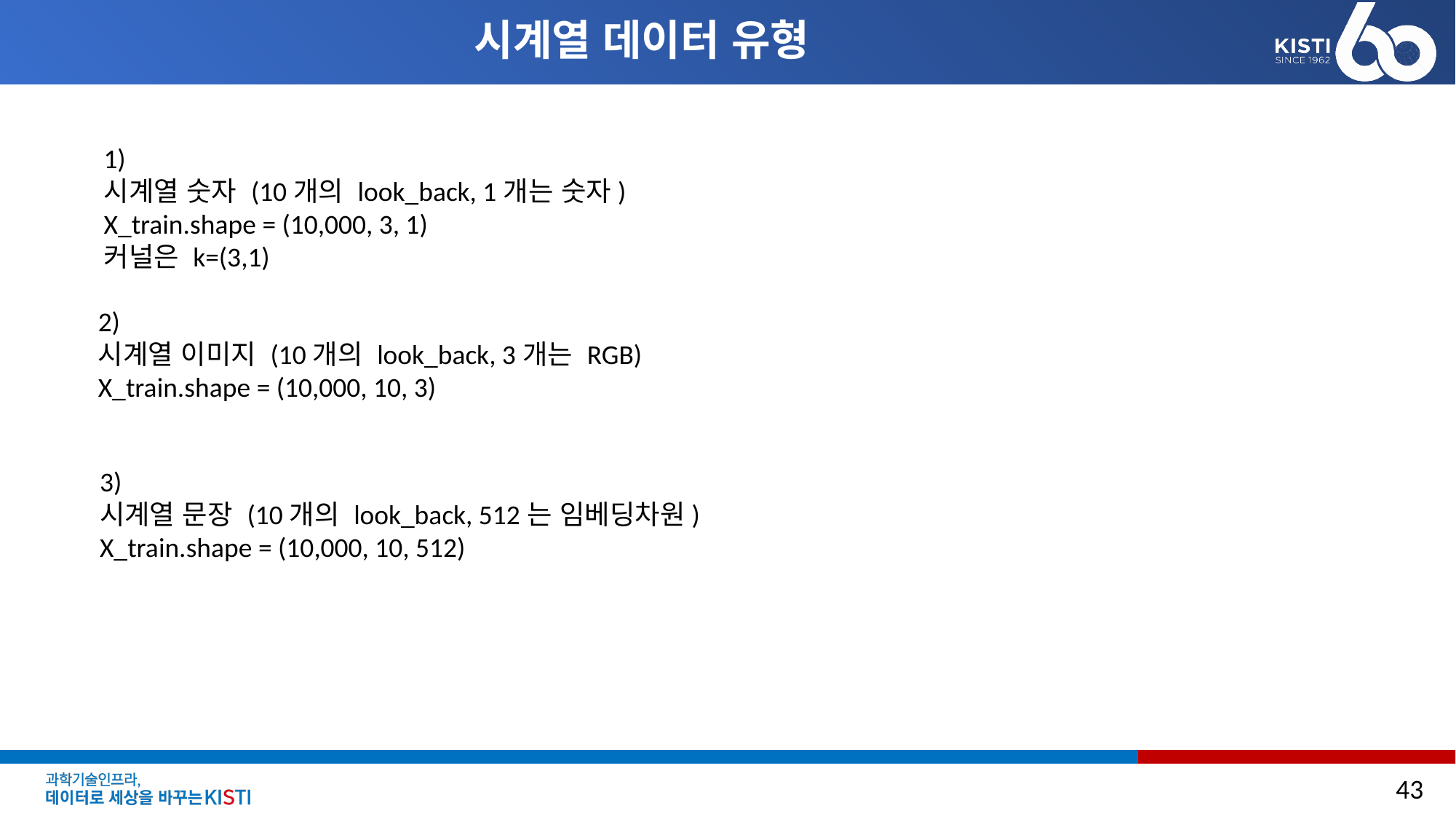

# 시계열 데이터 유형
1)
시계열 숫자 (10개의 look_back, 1개는 숫자)
X_train.shape = (10,000, 3, 1)
커널은 k=(3,1)
2)
시계열 이미지 (10개의 look_back, 3개는 RGB)
X_train.shape = (10,000, 10, 3)
3)
시계열 문장 (10개의 look_back, 512는 임베딩차원)
X_train.shape = (10,000, 10, 512)
43